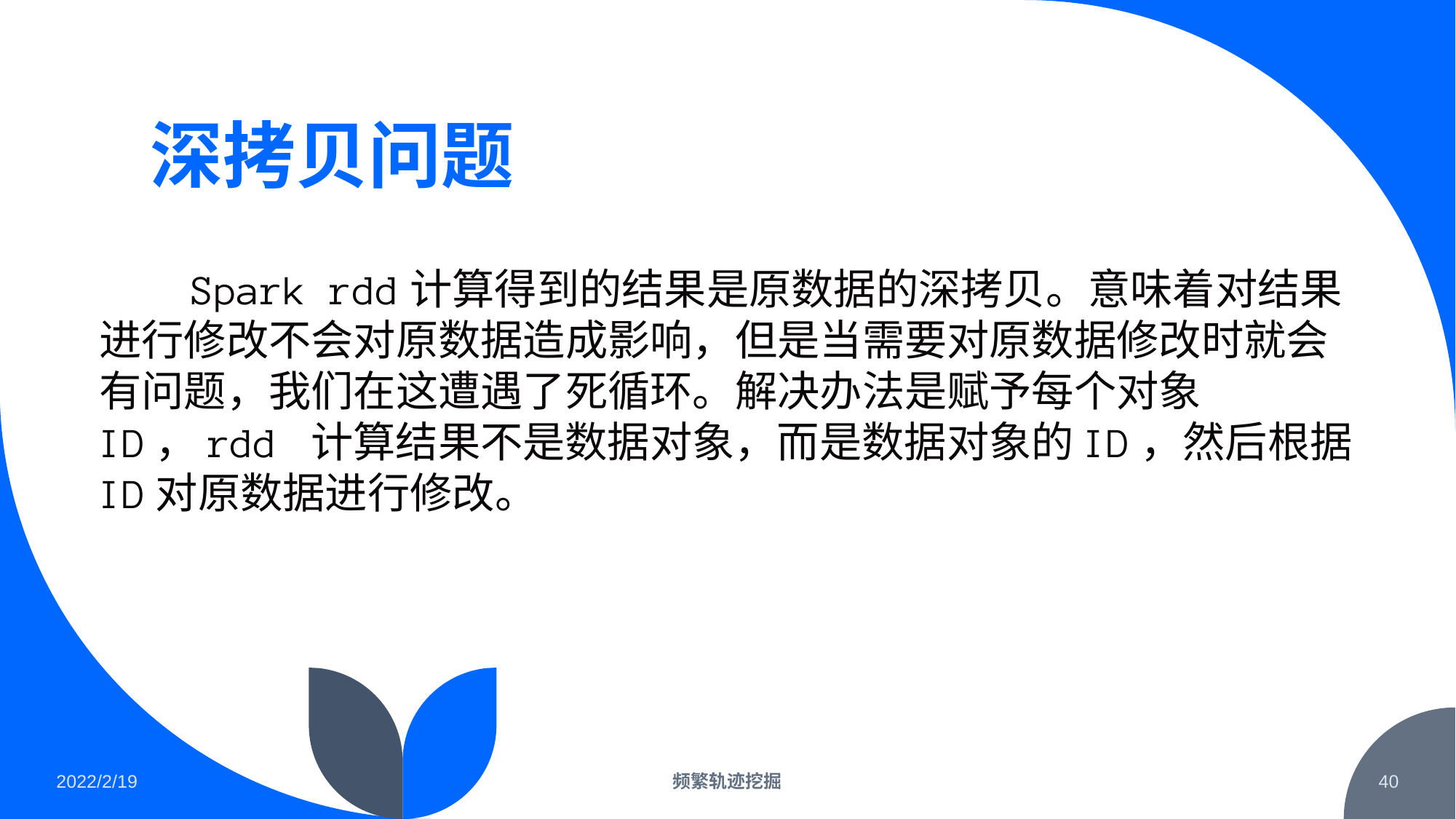

# 深拷贝问题
    Spark rdd计算得到的结果是原数据的深拷贝。意味着对结果进行修改不会对原数据造成影响，但是当需要对原数据修改时就会有问题，我们在这遭遇了死循环。解决办法是赋予每个对象ID，rdd 计算结果不是数据对象，而是数据对象的ID，然后根据ID对原数据进行修改。
2022/2/19
频繁轨迹挖掘
40